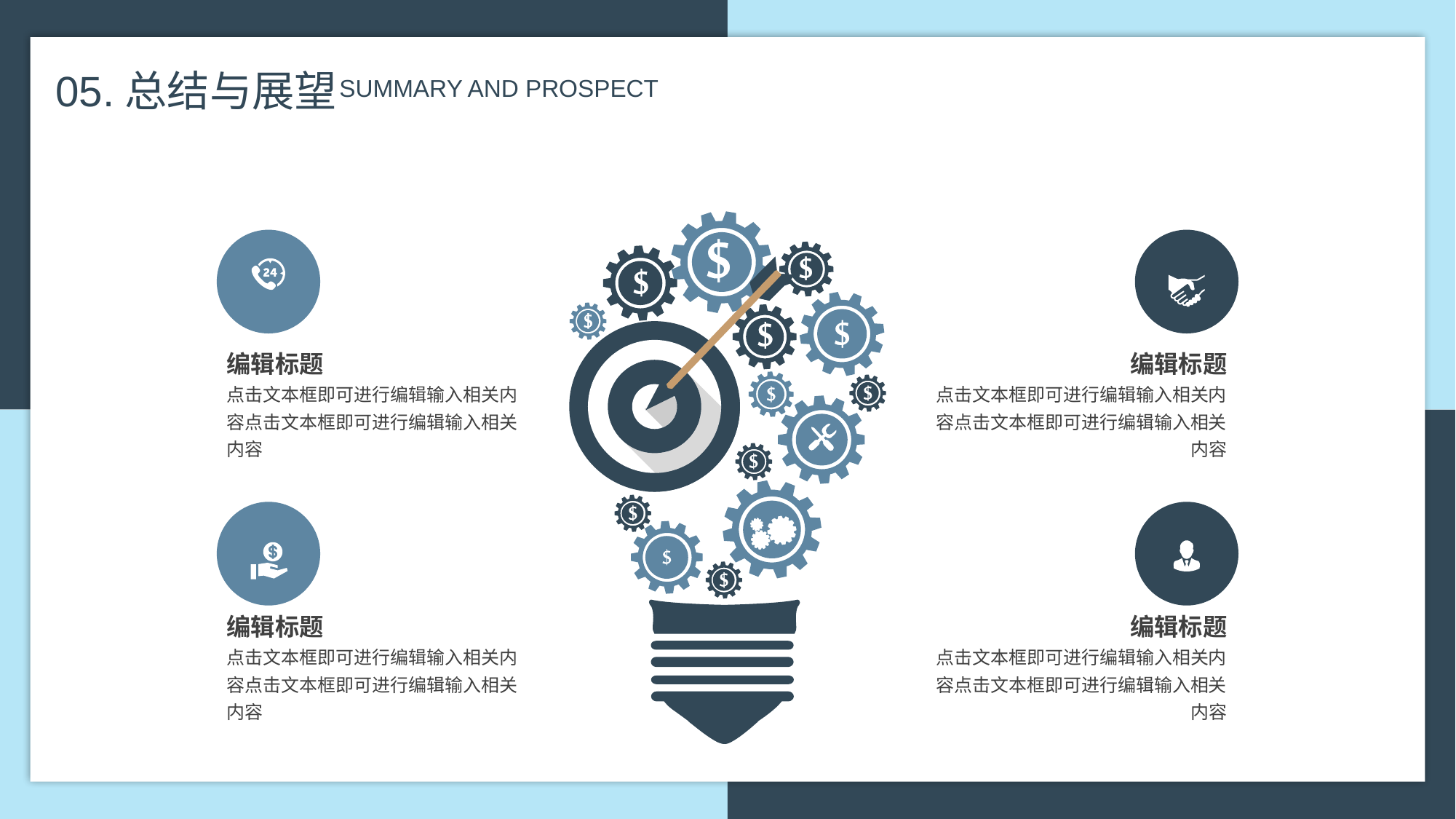

05.总结与展望

 SUMMARY AND PROSPECT

编辑标题
编辑标题

点击文本框即可进行编辑输入相关内容点击文本框即可进行编辑输入相关内容
点击文本框即可进行编辑输入相关内容点击文本框即可进行编辑输入相关内容

编辑标题
编辑标题
点击文本框即可进行编辑输入相关内容点击文本框即可进行编辑输入相关内容
点击文本框即可进行编辑输入相关内容点击文本框即可进行编辑输入相关内容